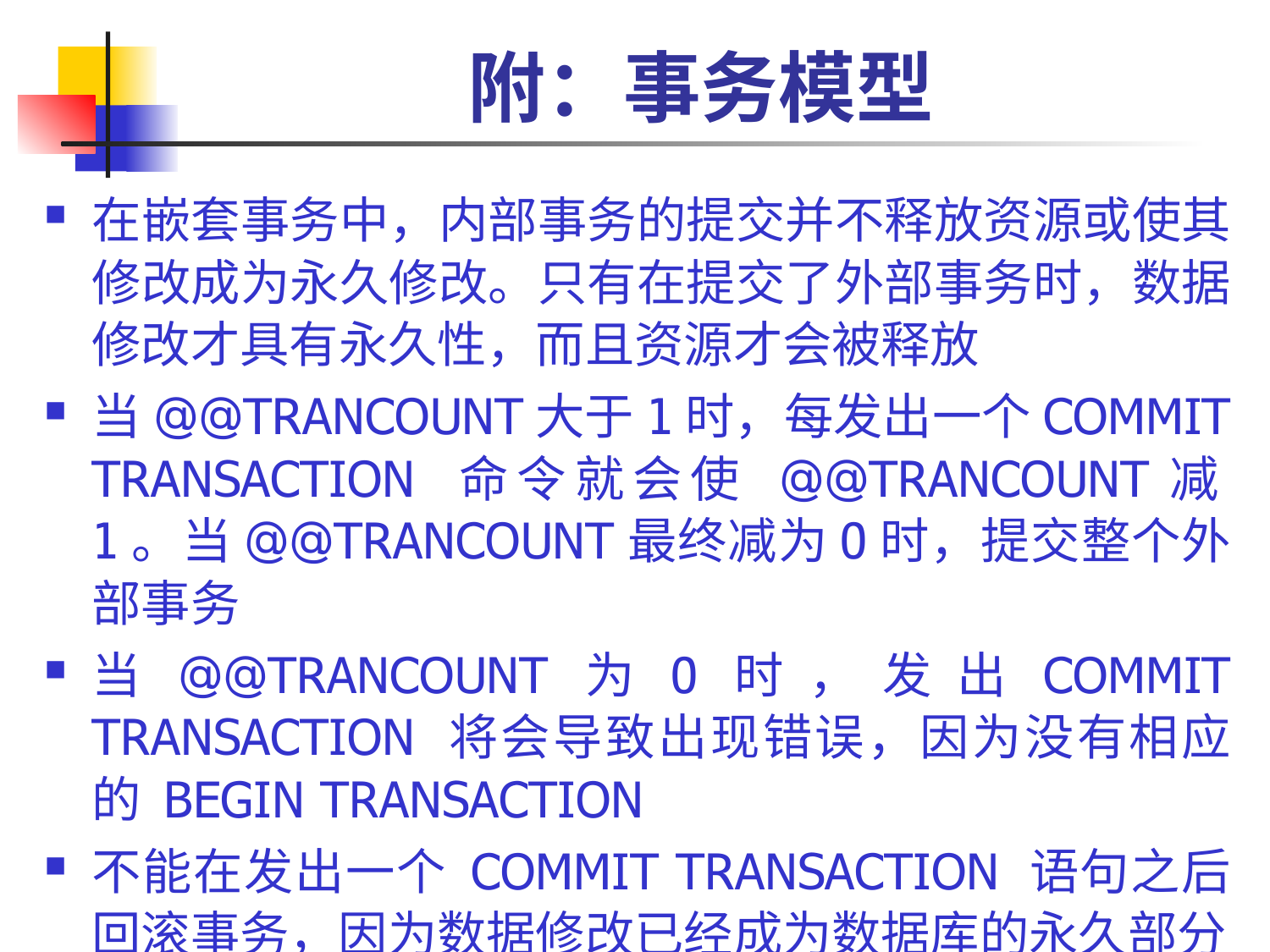

# 附：事务模型
在嵌套事务中，内部事务的提交并不释放资源或使其修改成为永久修改。只有在提交了外部事务时，数据修改才具有永久性，而且资源才会被释放
当@@TRANCOUNT大于1时，每发出一个COMMIT TRANSACTION 命令就会使 @@TRANCOUNT减1。当@@TRANCOUNT最终减为0时，提交整个外部事务
当@@TRANCOUNT为0时，发出COMMIT TRANSACTION 将会导致出现错误，因为没有相应的 BEGIN TRANSACTION
不能在发出一个 COMMIT TRANSACTION 语句之后回滚事务，因为数据修改已经成为数据库的永久部分